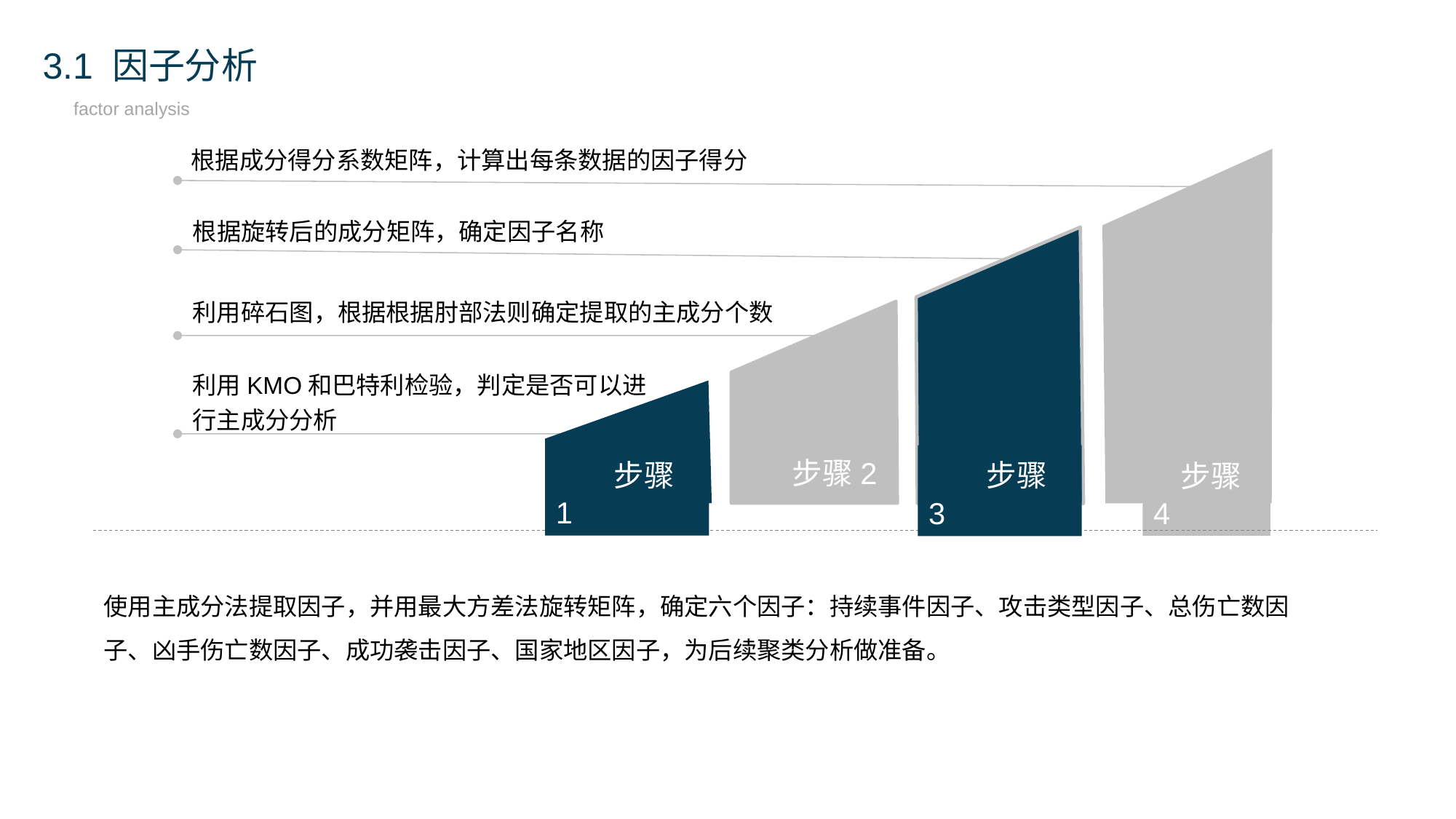

3.1 因子分析
factor analysis
根据成分得分系数矩阵，计算出每条数据的因子得分

   步骤4

根据旋转后的成分矩阵，确定因子名称

利用碎石图，根据根据肘部法则确定提取的主成分个数

      步骤2

利用KMO和巴特利检验，判定是否可以进行主成分分析

      步骤1

      步骤3
使用主成分法提取因子，并用最大方差法旋转矩阵，确定六个因子：持续事件因子、攻击类型因子、总伤亡数因子、凶手伤亡数因子、成功袭击因子、国家地区因子，为后续聚类分析做准备。